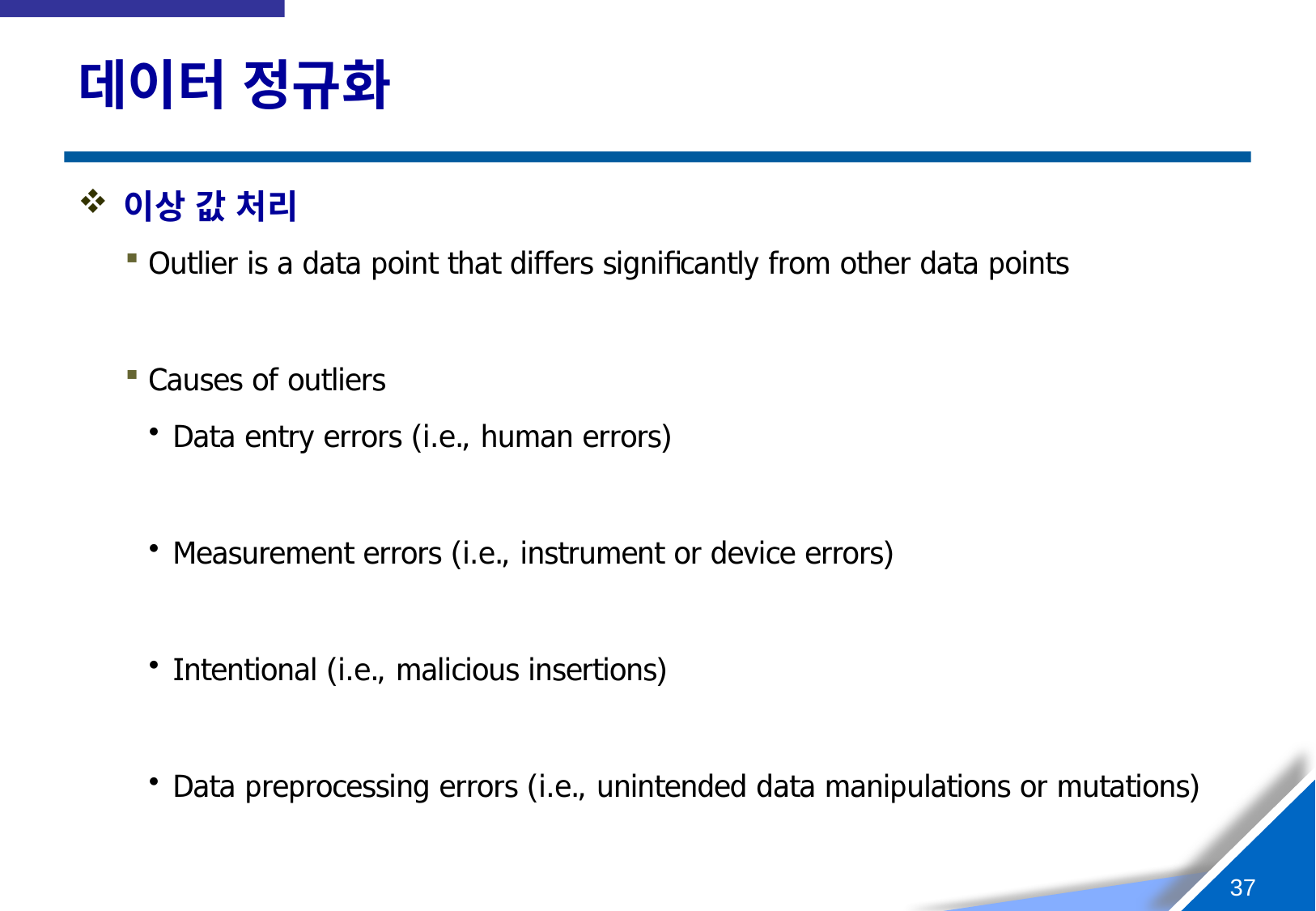

37
# 데이터 정규화
이상 값 처리
Outlier is a data point that differs significantly from other data points

Causes of outliers
Data entry errors (i.e., human errors)

Measurement errors (i.e., instrument or device errors)

Intentional (i.e., malicious insertions)

Data preprocessing errors (i.e., unintended data manipulations or mutations)